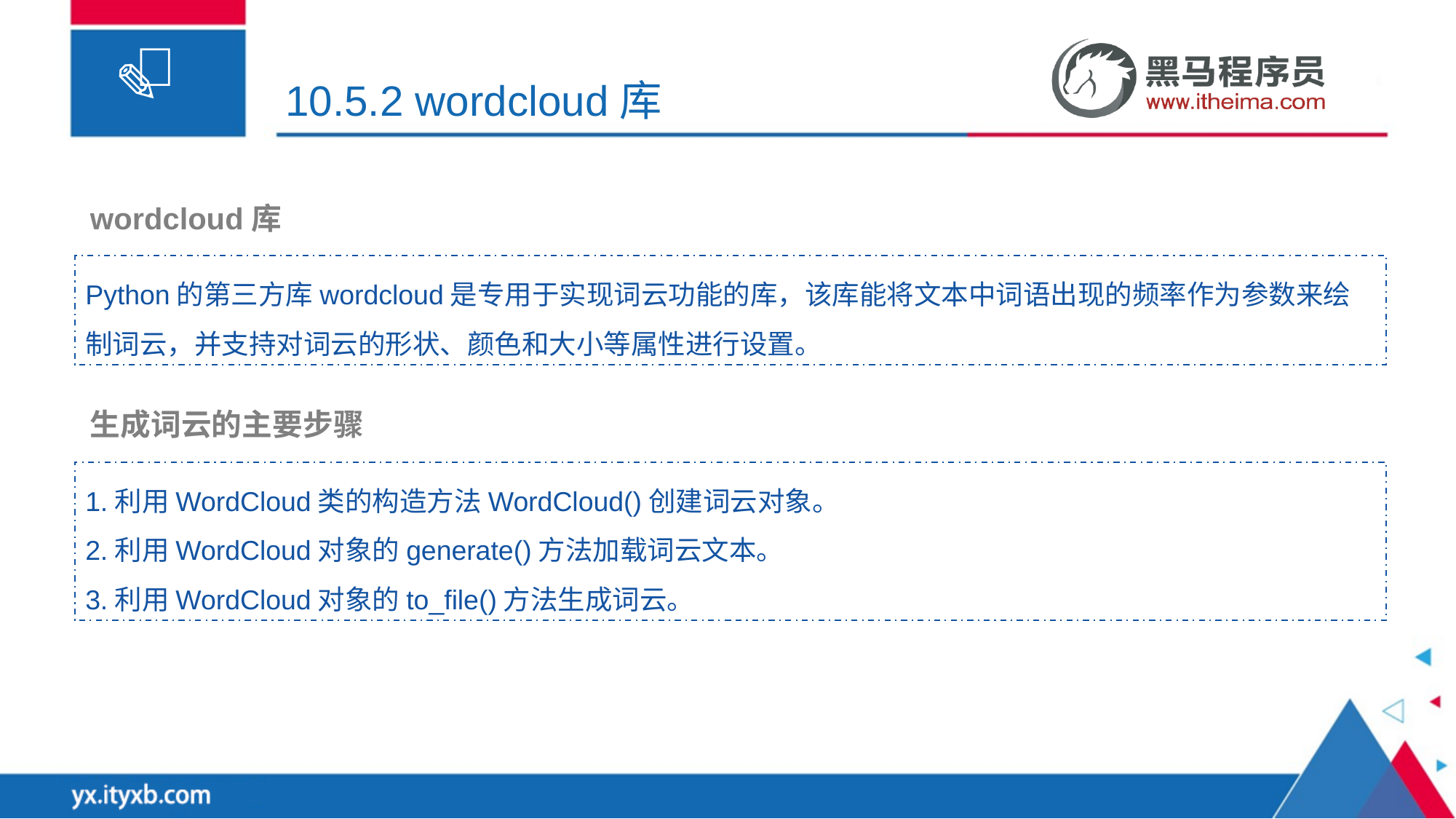

# 10.5.2 wordcloud库
wordcloud库
Python的第三方库wordcloud是专用于实现词云功能的库，该库能将文本中词语出现的频率作为参数来绘制词云，并支持对词云的形状、颜色和大小等属性进行设置。
生成词云的主要步骤
1.利用WordCloud类的构造方法WordCloud()创建词云对象。
2.利用WordCloud对象的generate()方法加载词云文本。
3.利用WordCloud对象的to_file()方法生成词云。